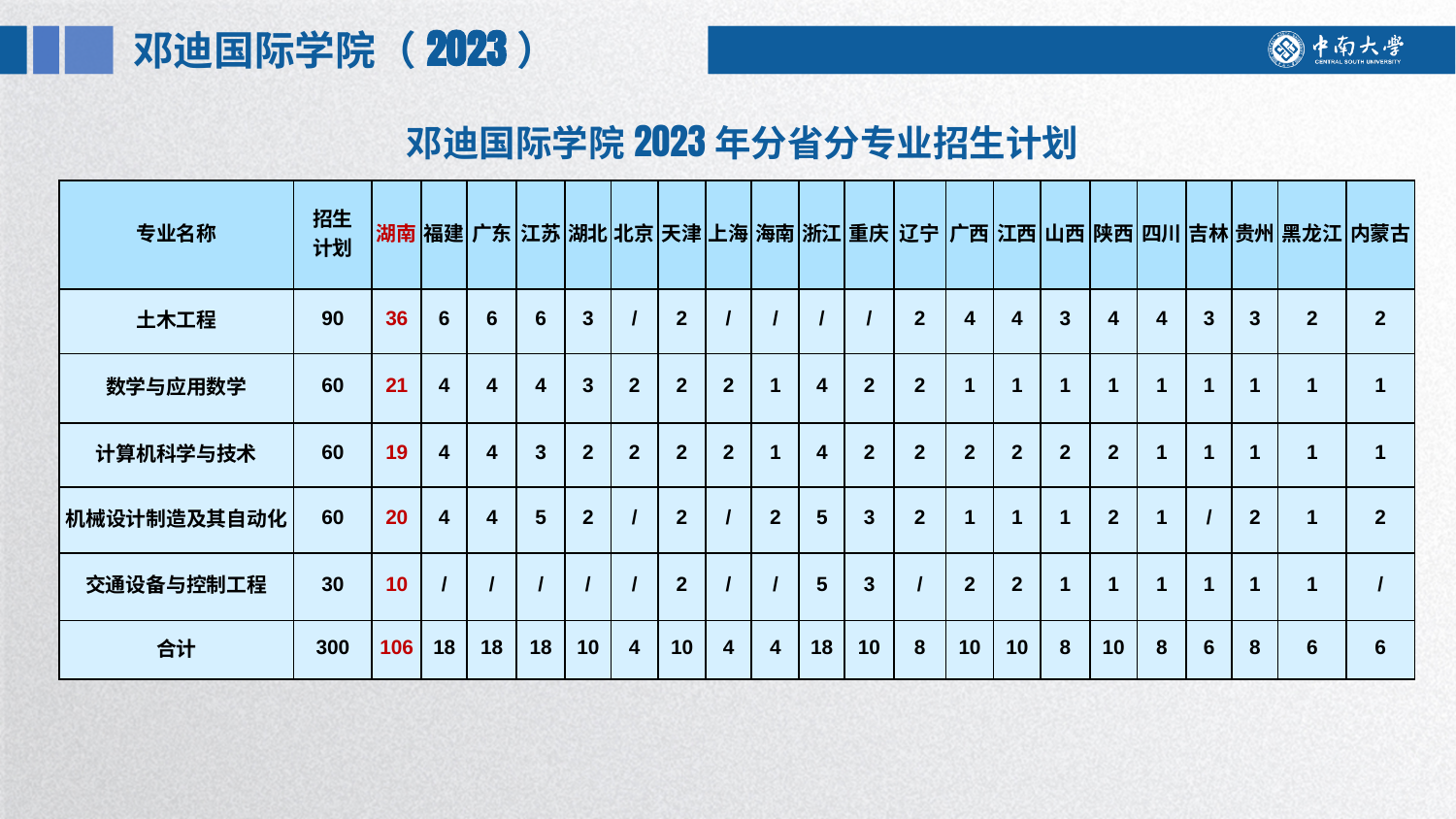

邓迪国际学院（2023）

邓迪国际学院2023年分省分专业招生计划
| 专业名称 | 招生 计划 | 湖南 | 福建 | 广东 | 江苏 | 湖北 | 北京 | 天津 | 上海 | 海南 | 浙江 | 重庆 | 辽宁 | 广西 | 江西 | 山西 | 陕西 | 四川 | 吉林 | 贵州 | 黑龙江 | 内蒙古 |
| --- | --- | --- | --- | --- | --- | --- | --- | --- | --- | --- | --- | --- | --- | --- | --- | --- | --- | --- | --- | --- | --- | --- |
| 土木工程 | 90 | 36 | 6 | 6 | 6 | 3 | / | 2 | / | / | / | / | 2 | 4 | 4 | 3 | 4 | 4 | 3 | 3 | 2 | 2 |
| 数学与应用数学 | 60 | 21 | 4 | 4 | 4 | 3 | 2 | 2 | 2 | 1 | 4 | 2 | 2 | 1 | 1 | 1 | 1 | 1 | 1 | 1 | 1 | 1 |
| 计算机科学与技术 | 60 | 19 | 4 | 4 | 3 | 2 | 2 | 2 | 2 | 1 | 4 | 2 | 2 | 2 | 2 | 2 | 2 | 1 | 1 | 1 | 1 | 1 |
| 机械设计制造及其自动化 | 60 | 20 | 4 | 4 | 5 | 2 | / | 2 | / | 2 | 5 | 3 | 2 | 1 | 1 | 1 | 2 | 1 | / | 2 | 1 | 2 |
| 交通设备与控制工程 | 30 | 10 | / | / | / | / | / | 2 | / | / | 5 | 3 | / | 2 | 2 | 1 | 1 | 1 | 1 | 1 | 1 | / |
| 合计 | 300 | 106 | 18 | 18 | 18 | 10 | 4 | 10 | 4 | 4 | 18 | 10 | 8 | 10 | 10 | 8 | 10 | 8 | 6 | 8 | 6 | 6 |